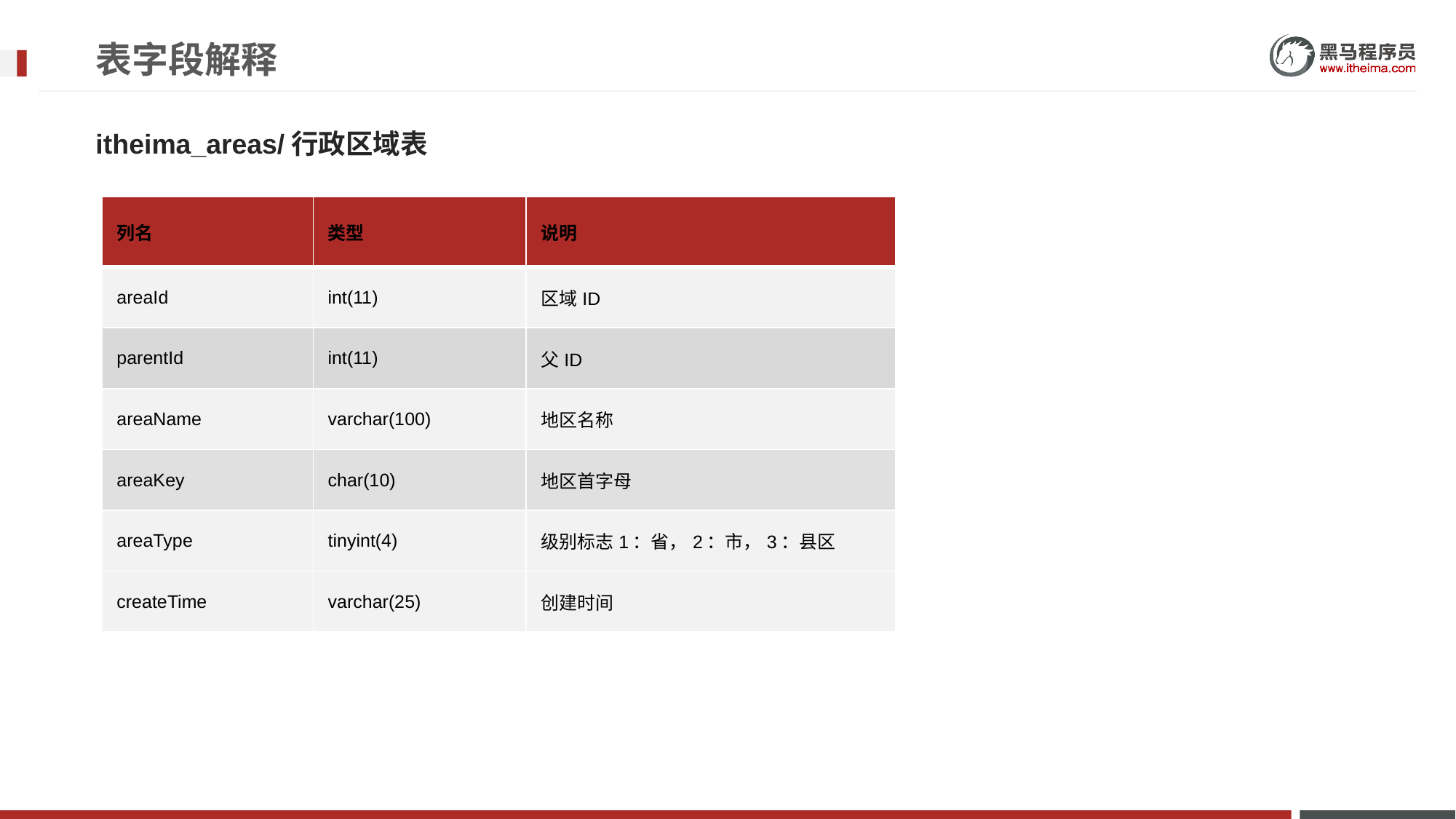

# 表字段解释
itheima_areas/行政区域表
| 列名 | 类型 | 说明 |
| --- | --- | --- |
| areaId | int(11) | 区域ID |
| parentId | int(11) | 父ID |
| areaName | varchar(100) | 地区名称 |
| areaKey | char(10) | 地区首字母 |
| areaType | tinyint(4) | 级别标志1：省，2：市，3：县区 |
| createTime | varchar(25) | 创建时间 |